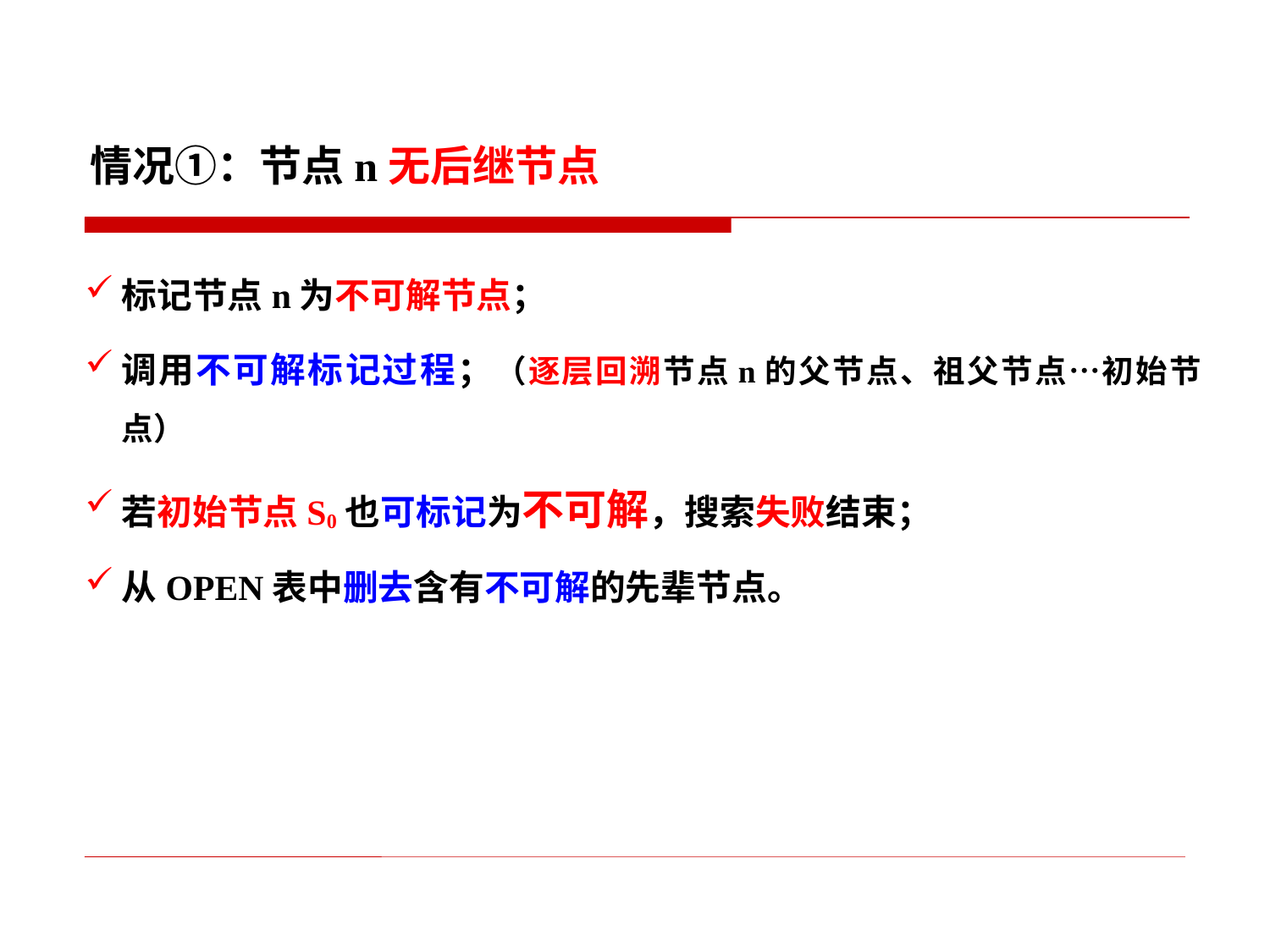

情况①：节点n无后继节点
标记节点n为不可解节点；
调用不可解标记过程；（逐层回溯节点n的父节点、祖父节点…初始节点）
若初始节点S0也可标记为不可解，搜索失败结束；
从OPEN表中删去含有不可解的先辈节点。